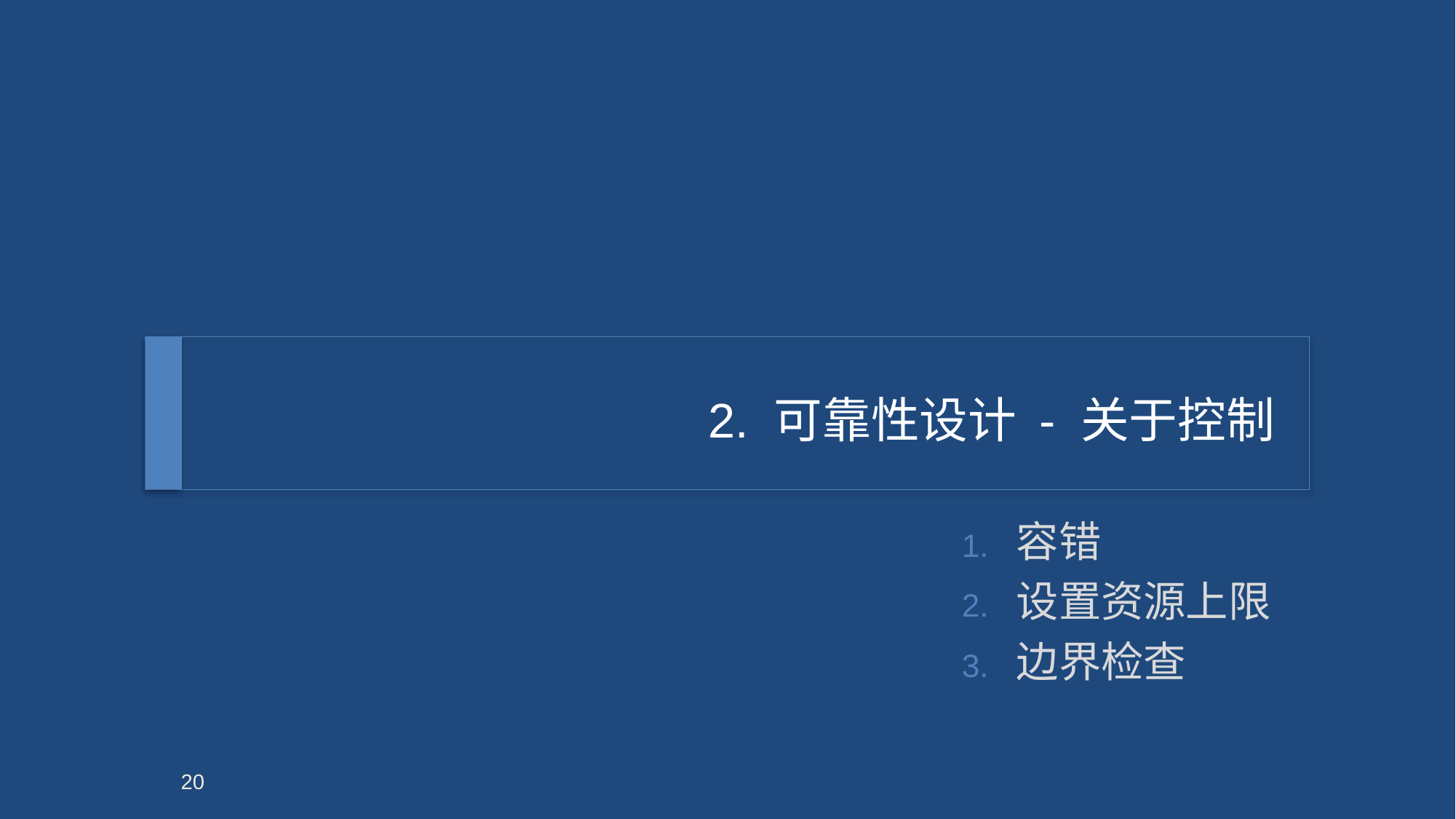

# 2. 可靠性设计 - 关于控制
容错
设置资源上限
边界检查
20